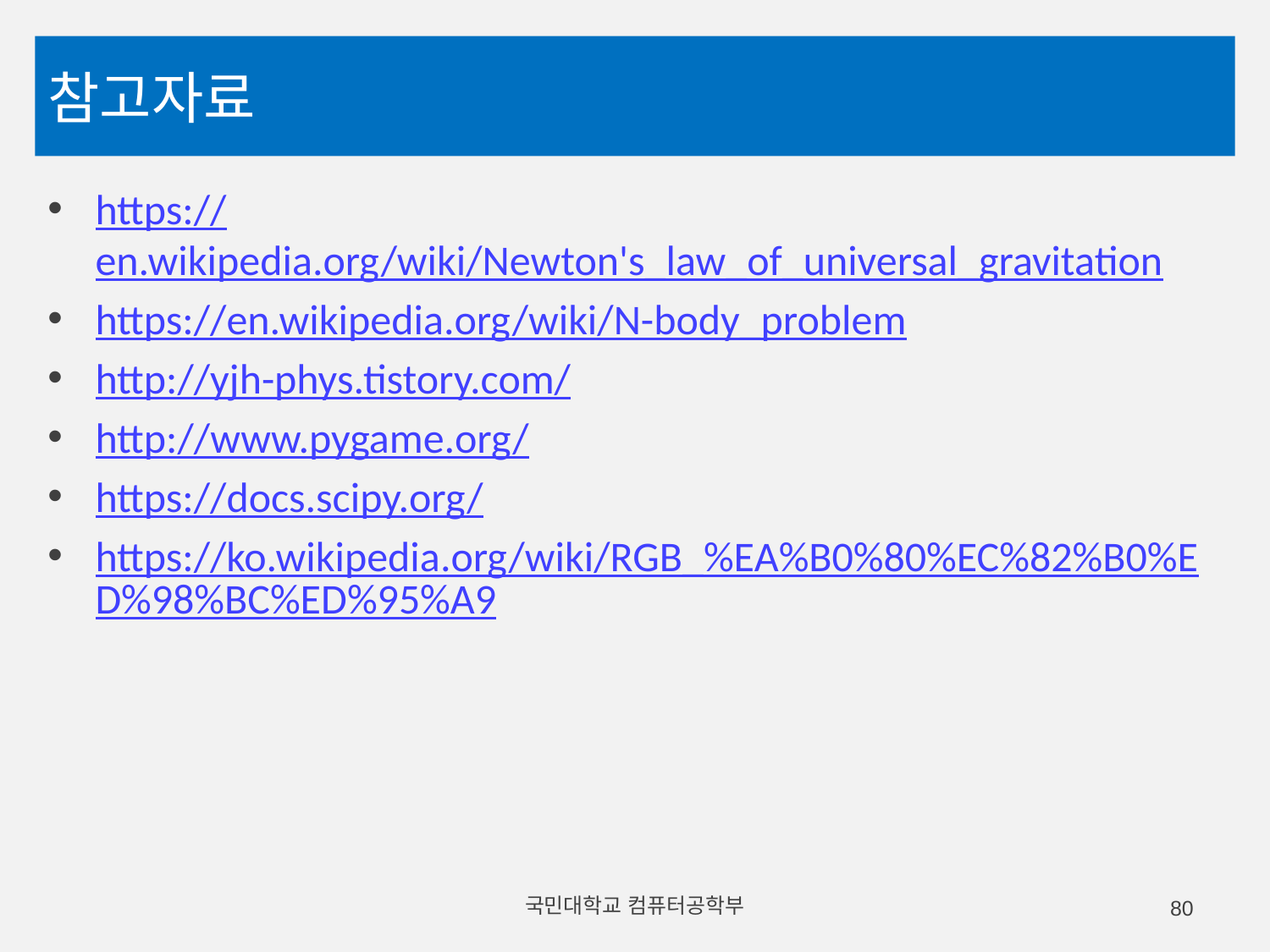

# 참고자료
https://en.wikipedia.org/wiki/Newton's_law_of_universal_gravitation
https://en.wikipedia.org/wiki/N-body_problem
http://yjh-phys.tistory.com/
http://www.pygame.org/
https://docs.scipy.org/
https://ko.wikipedia.org/wiki/RGB_%EA%B0%80%EC%82%B0%ED%98%BC%ED%95%A9
국민대학교 컴퓨터공학부
80